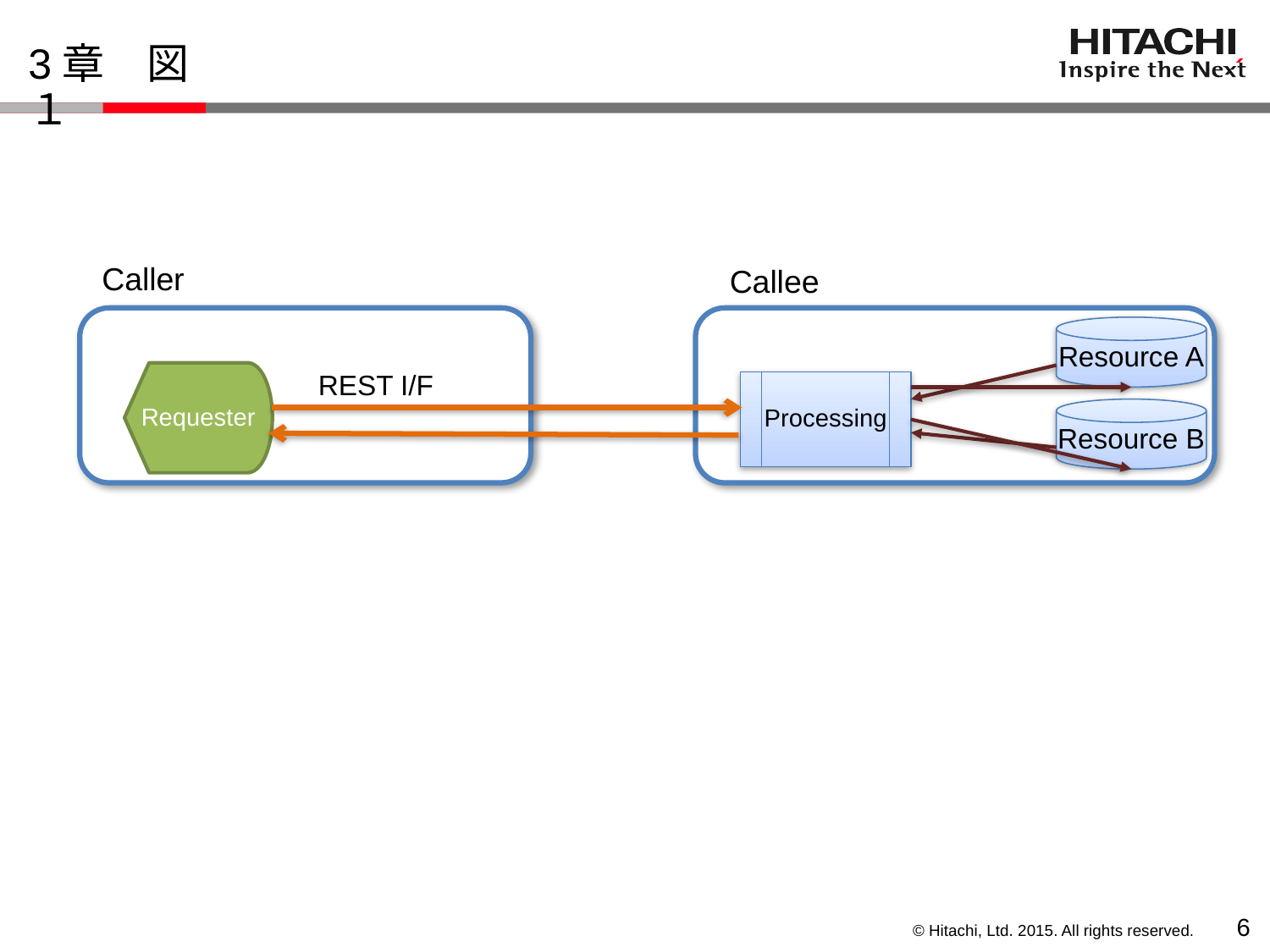

# 3章　図１
Caller
Callee

Resource A
Requester
REST I/F
Processing
Resource B
6